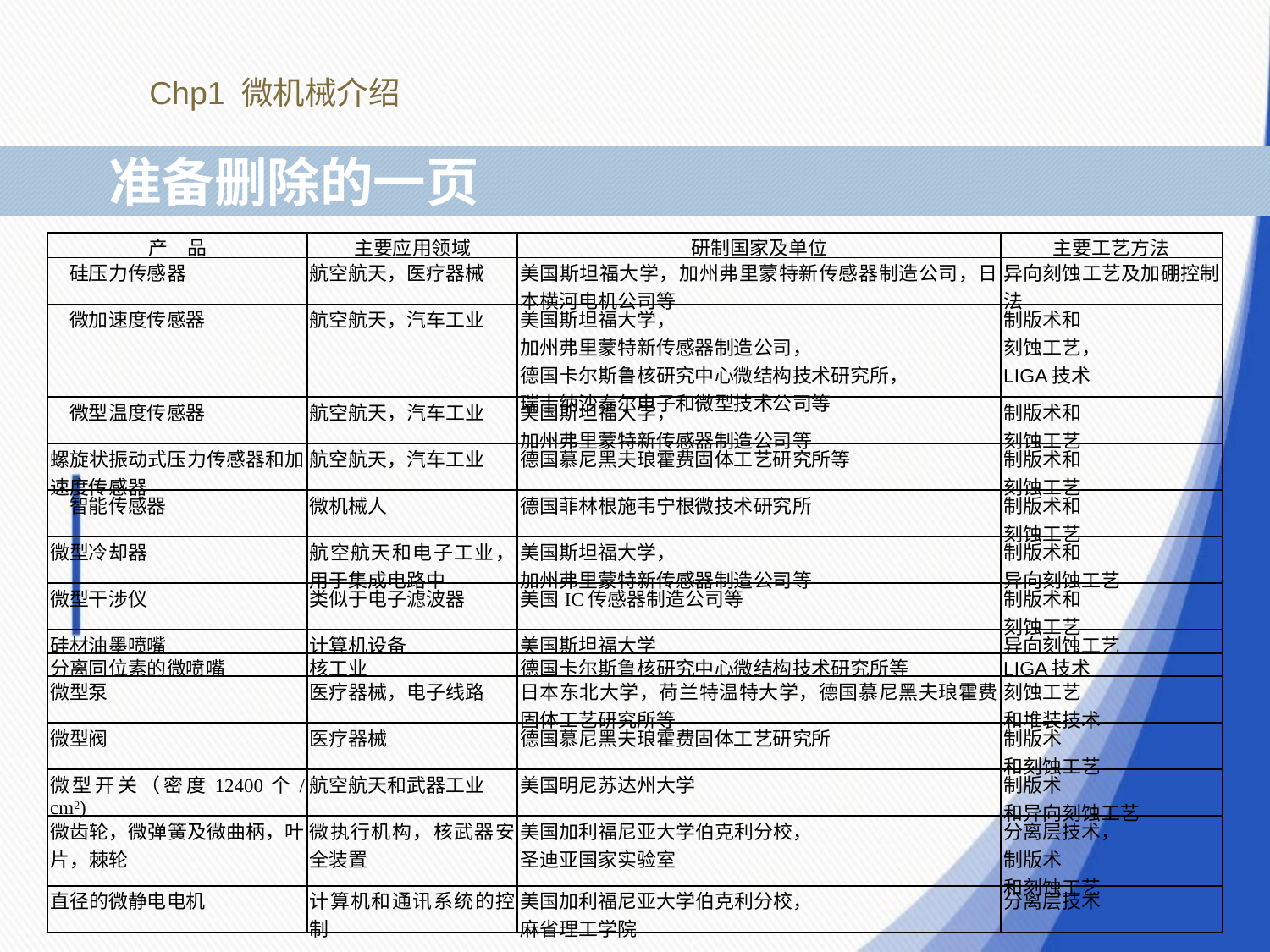

Chp1 微机械介绍
       准备删除的一页
| 产　品 | 主要应用领域 | 研制国家及单位 | 主要工艺方法 |
| --- | --- | --- | --- |
| 硅压力传感器 | 航空航天，医疗器械 | 美国斯坦福大学，加州弗里蒙特新传感器制造公司，日本横河电机公司等 | 异向刻蚀工艺及加硼控制法 |
| 微加速度传感器 | 航空航天，汽车工业 | 美国斯坦福大学， 加州弗里蒙特新传感器制造公司， 德国卡尔斯鲁核研究中心微结构技术研究所， 瑞士纳沙泰尔电子和微型技术公司等 | 制版术和 刻蚀工艺， LIGA技术 |
| 微型温度传感器 | 航空航天，汽车工业 | 美国斯坦福大学， 加州弗里蒙特新传感器制造公司等 | 制版术和 刻蚀工艺 |
| 螺旋状振动式压力传感器和加速度传感器 | 航空航天，汽车工业 | 德国慕尼黑夫琅霍费固体工艺研究所等 | 制版术和 刻蚀工艺 |
| 智能传感器 | 微机械人 | 德国菲林根施韦宁根微技术研究所 | 制版术和 刻蚀工艺 |
| 微型冷却器 | 航空航天和电子工业，用于集成电路中 | 美国斯坦福大学， 加州弗里蒙特新传感器制造公司等 | 制版术和 异向刻蚀工艺 |
| 微型干涉仪 | 类似于电子滤波器 | 美国IC传感器制造公司等 | 制版术和 刻蚀工艺 |
| 硅材油墨喷嘴 | 计算机设备 | 美国斯坦福大学 | 异向刻蚀工艺 |
| 分离同位素的微喷嘴 | 核工业 | 德国卡尔斯鲁核研究中心微结构技术研究所等 | LIGA技术 |
| 微型泵 | 医疗器械，电子线路 | 日本东北大学，荷兰特温特大学，德国慕尼黑夫琅霍费固体工艺研究所等 | 刻蚀工艺 和堆装技术 |
| 微型阀 | 医疗器械 | 德国慕尼黑夫琅霍费固体工艺研究所 | 制版术 和刻蚀工艺 |
| 微型开关（密度12400个/cm2) | 航空航天和武器工业 | 美国明尼苏达州大学 | 制版术 和异向刻蚀工艺 |
| 微齿轮，微弹簧及微曲柄，叶片，棘轮 | 微执行机构，核武器安全装置 | 美国加利福尼亚大学伯克利分校， 圣迪亚国家实验室 | 分离层技术， 制版术 和刻蚀工艺 |
| 直径的微静电电机 | 计算机和通讯系统的控制 | 美国加利福尼亚大学伯克利分校， 麻省理工学院 | 分离层技术 |